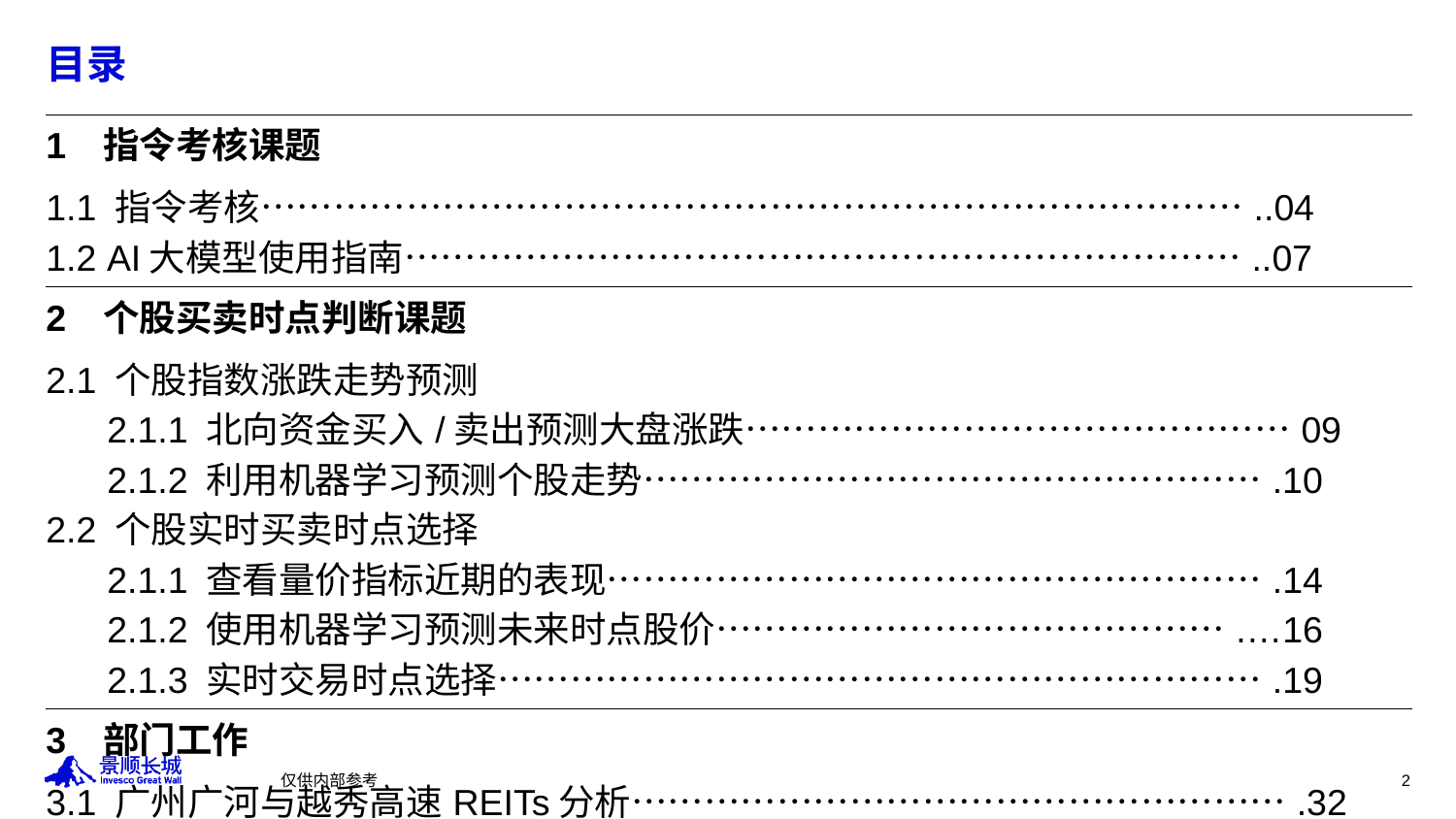

# 目录
| 指令考核课题 1.1 指令考核………………………………………………………………………..04 1.2 AI大模型使用指南……………………………………………………………..07 |  |
| --- | --- |
| 个股买卖时点判断课题 2.1 个股指数涨跌走势预测 2.1.1 北向资金买入/卖出预测大盘涨跌………………………………………09 2.1.2 利用机器学习预测个股走势…………………………………………….10 2.2 个股实时买卖时点选择 2.1.1 查看量价指标近期的表现……………………………………………….14 2.1.2 使用机器学习预测未来时点股价…………………………………….…16 2.1.3 实时交易时点选择……………………………………………………….19 |  |
| 部门工作 3.1 广州广河与越秀高速REITs分析……………………………………………….32 |  |
仅供内部参考
2